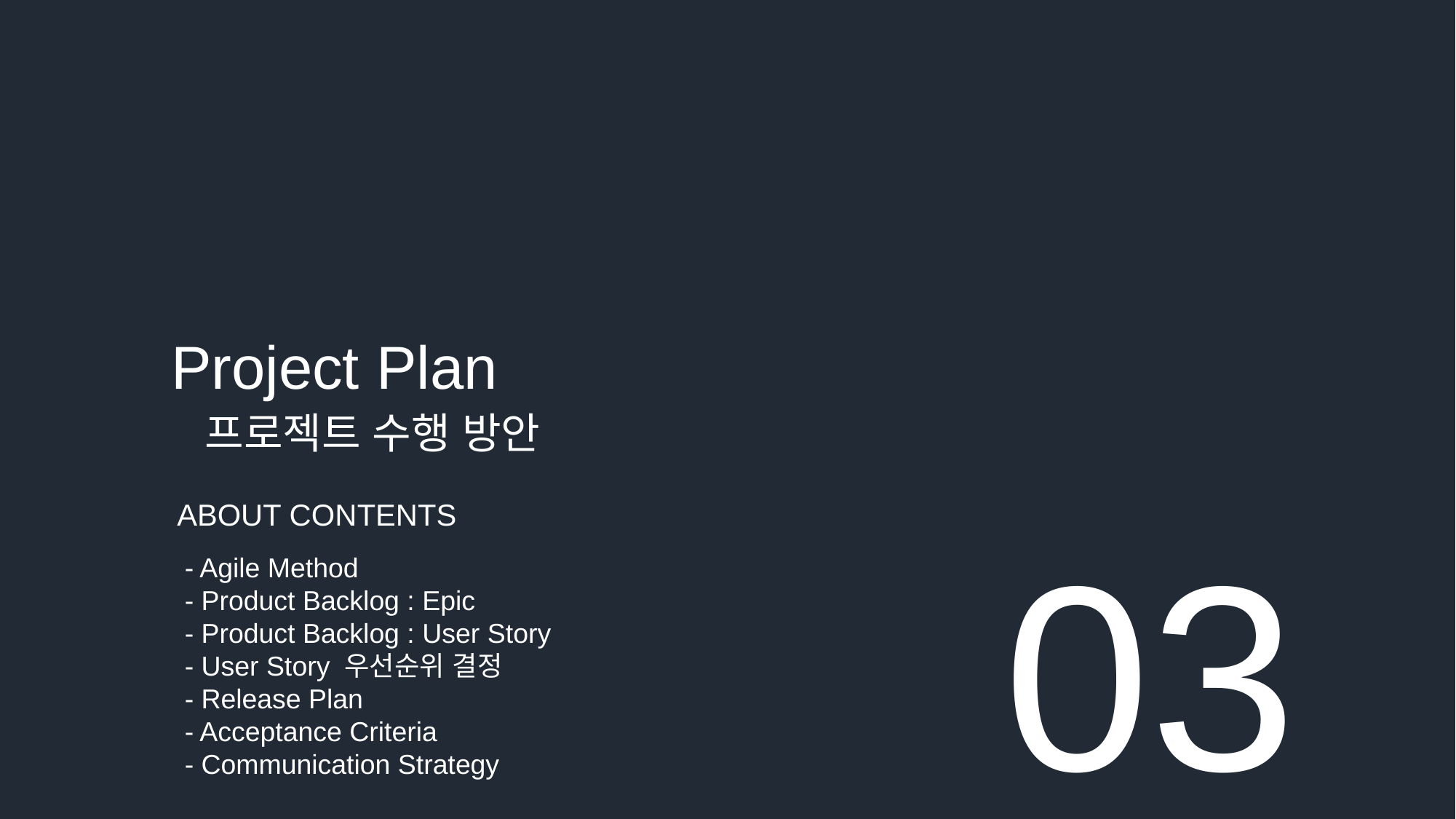

Project Plan
  프로젝트 수행 방안
ABOUT CONTENTS

 - Agile Method
 - Product Backlog : Epic
 - Product Backlog : User Story
 - User Story 우선순위 결정
 - Release Plan
 - Acceptance Criteria
 - Communication Strategy
03